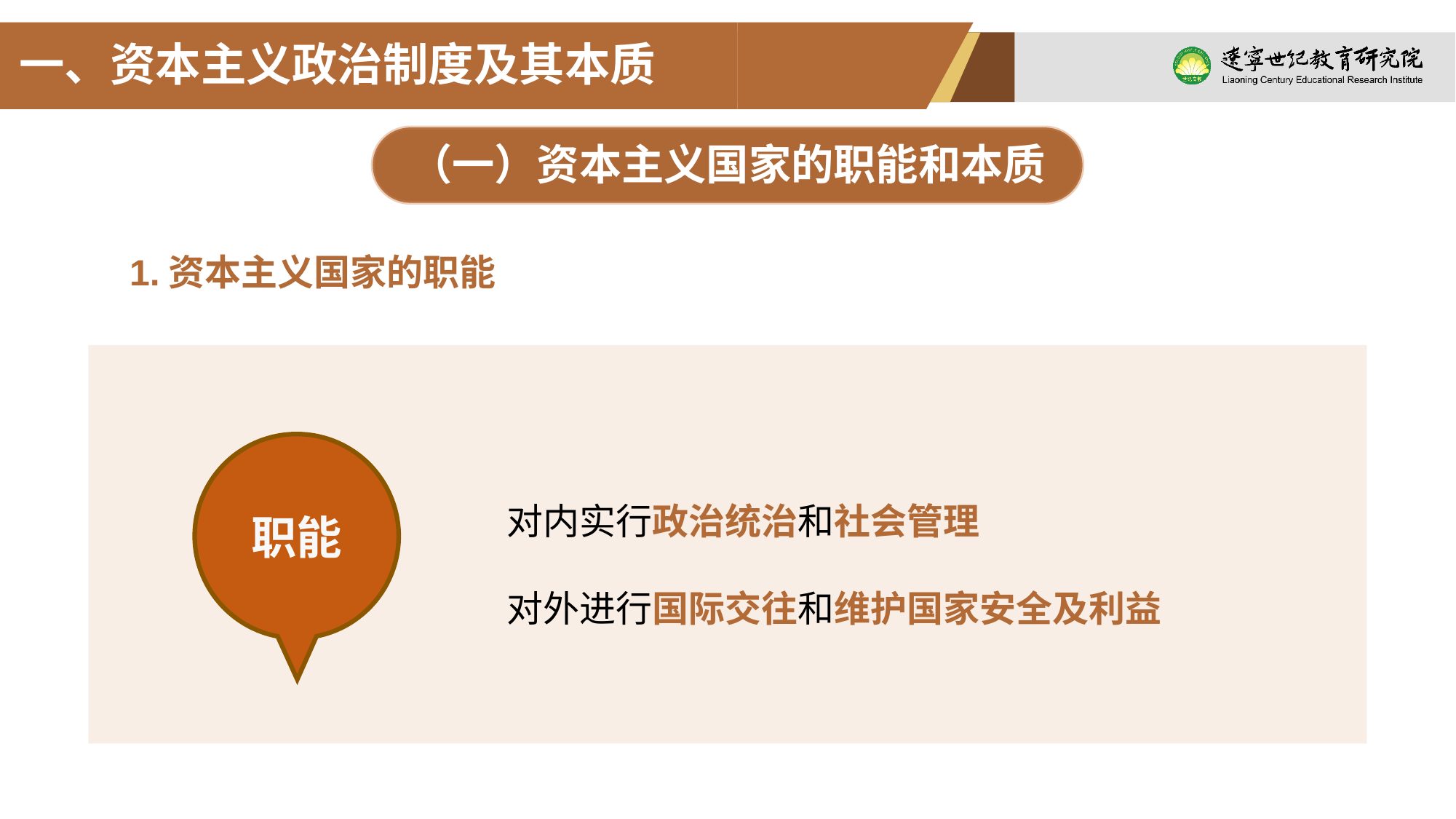

一、资本主义政治制度及其本质
（一）资本主义国家的职能和本质
1.资本主义国家的职能

职能
对内实行政治统治和社会管理
对外进行国际交往和维护国家安全及利益